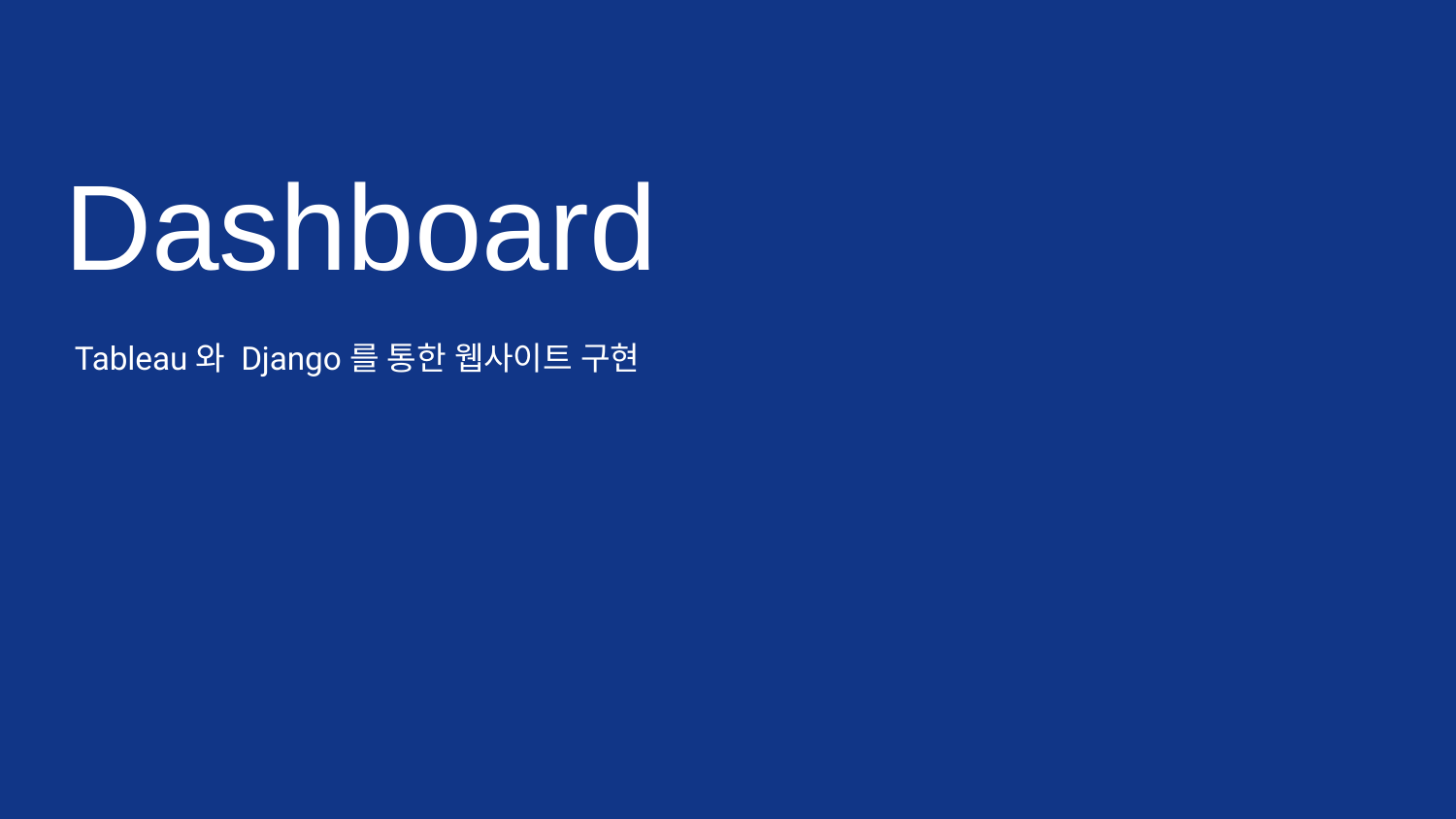

# Dashboard
Tableau와 Django를 통한 웹사이트 구현